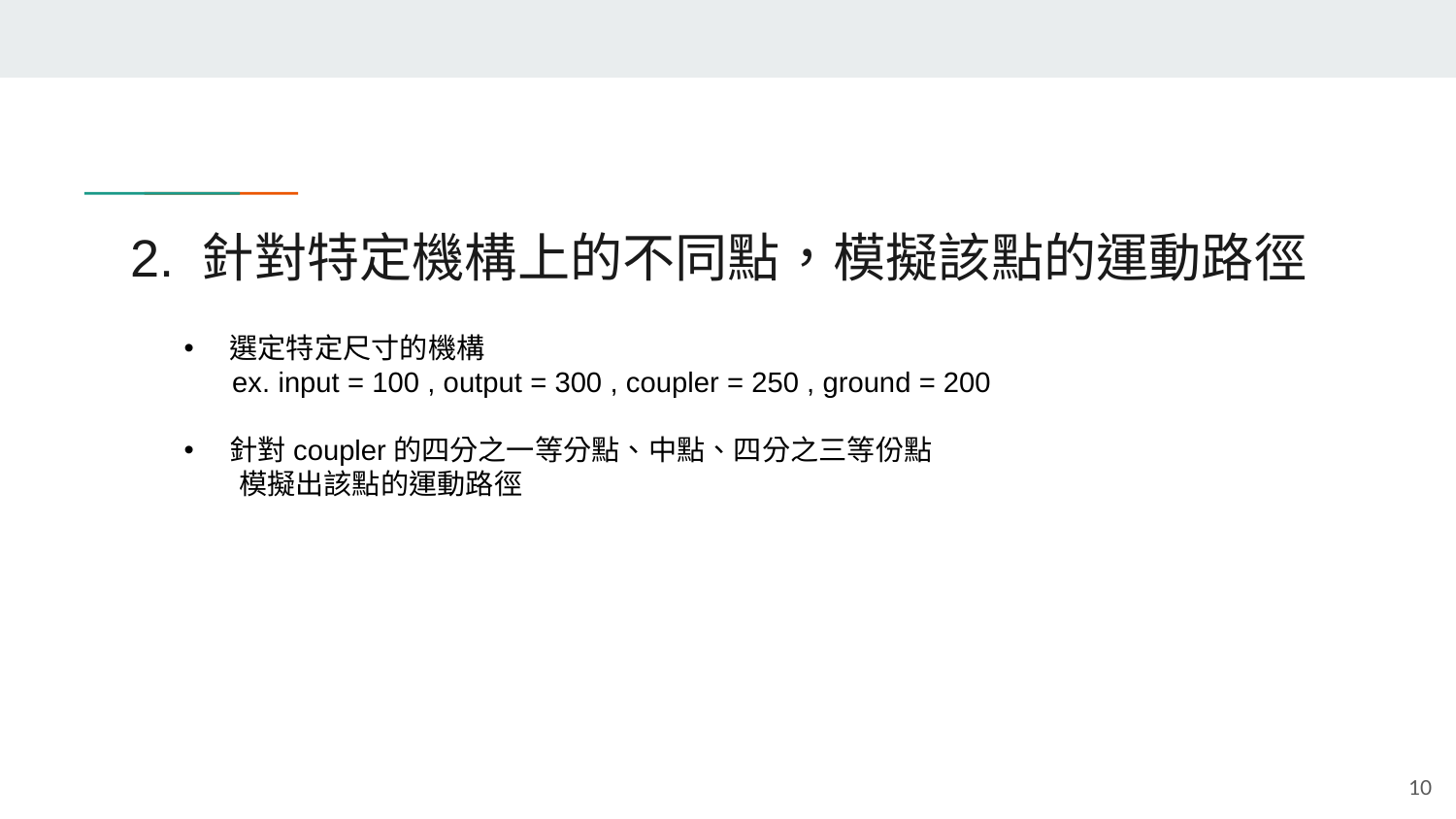

# 2. 針對特定機構上的不同點，模擬該點的運動路徑
選定特定尺寸的機構
      ex. input = 100 , output = 300 , coupler = 250 , ground = 200

針對coupler的四分之一等分點、中點、四分之三等份點
      模擬出該點的運動路徑
10